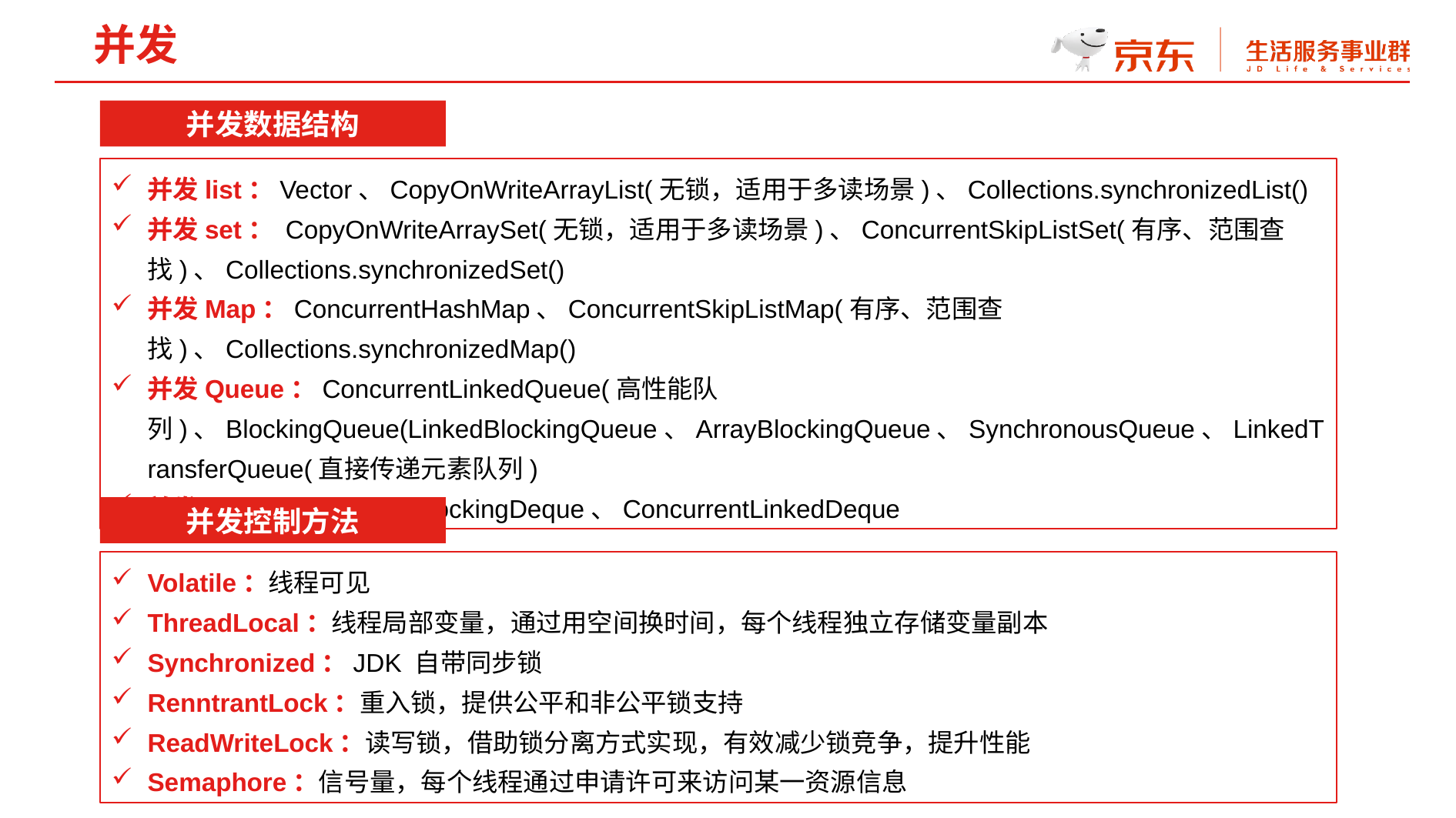

并发
并发数据结构
并发list：Vector、CopyOnWriteArrayList(无锁，适用于多读场景)、Collections.synchronizedList()
并发set： CopyOnWriteArraySet(无锁，适用于多读场景)、ConcurrentSkipListSet(有序、范围查找)、Collections.synchronizedSet()
并发Map：ConcurrentHashMap、ConcurrentSkipListMap(有序、范围查找)、Collections.synchronizedMap()
并发Queue：ConcurrentLinkedQueue(高性能队列)、BlockingQueue(LinkedBlockingQueue、ArrayBlockingQueue、SynchronousQueue、LinkedTransferQueue(直接传递元素队列)
并发Dqueue：LinkedBlockingDeque、ConcurrentLinkedDeque
并发控制方法
Volatile：线程可见
ThreadLocal：线程局部变量，通过用空间换时间，每个线程独立存储变量副本
Synchronized：JDK 自带同步锁
RenntrantLock：重入锁，提供公平和非公平锁支持
ReadWriteLock：读写锁，借助锁分离方式实现，有效减少锁竞争，提升性能
Semaphore：信号量，每个线程通过申请许可来访问某一资源信息